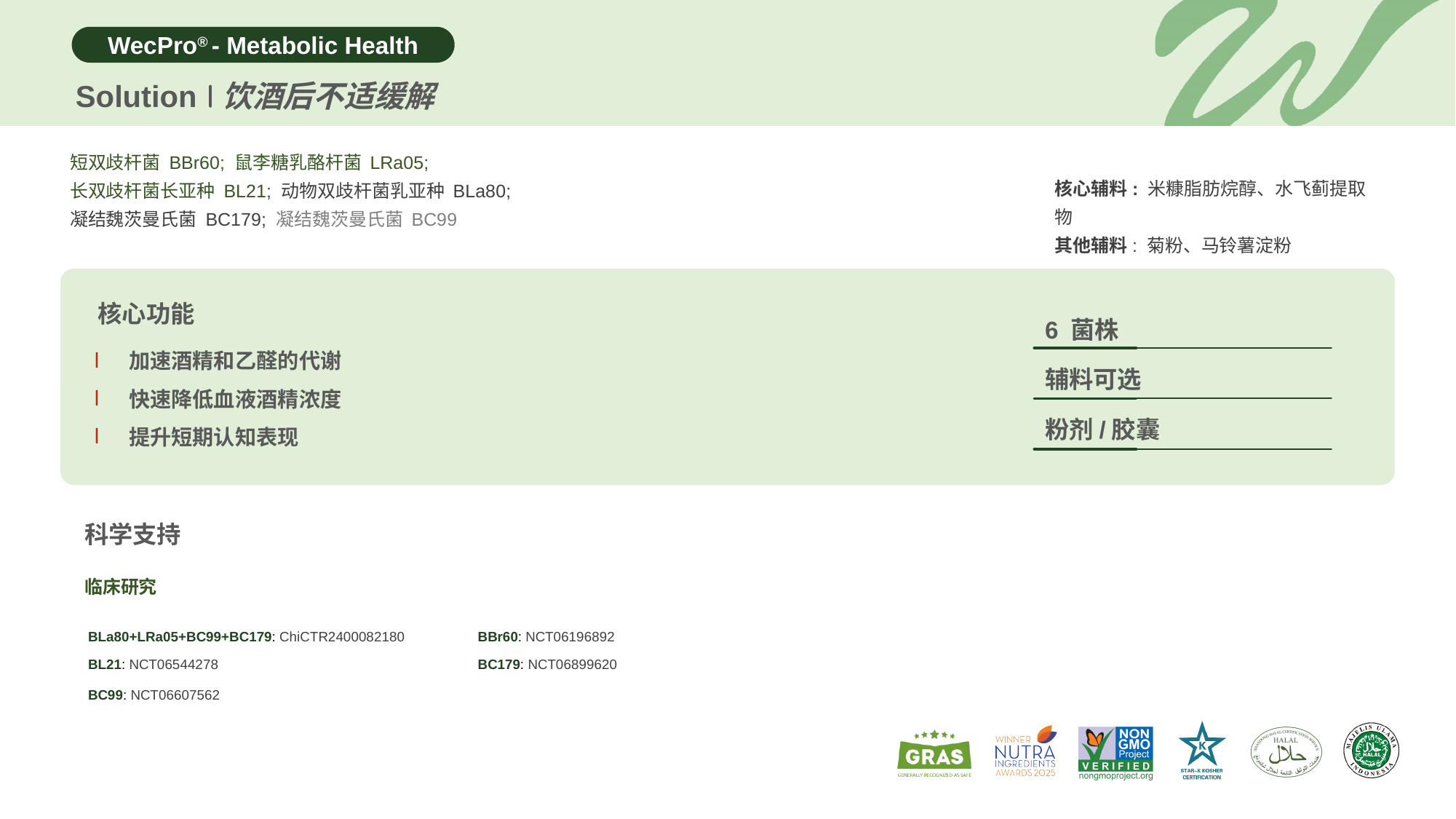

Solution
饮酒后不适缓解
短双歧杆菌 BBr60; 鼠李糖乳酪杆菌 LRa05;
长双歧杆菌长亚种 BL21; 动物双歧杆菌乳亚种 BLa80;
凝结魏茨曼氏菌 BC179; 凝结魏茨曼氏菌 BC99
核心辅料: 米糠脂肪烷醇、水飞蓟提取物
其他辅料: 菊粉、马铃薯淀粉

核心功能
6 菌株
加速酒精和乙醛的代谢
快速降低血液酒精浓度
提升短期认知表现
辅料可选
粉剂/胶囊
科学支持
临床研究
| BLa80+LRa05+BC99+BC179: ChiCTR2400082180 | BBr60: NCT06196892 |
| --- | --- |
| BL21: NCT06544278 | BC179: NCT06899620 |
| BC99: NCT06607562 |  |